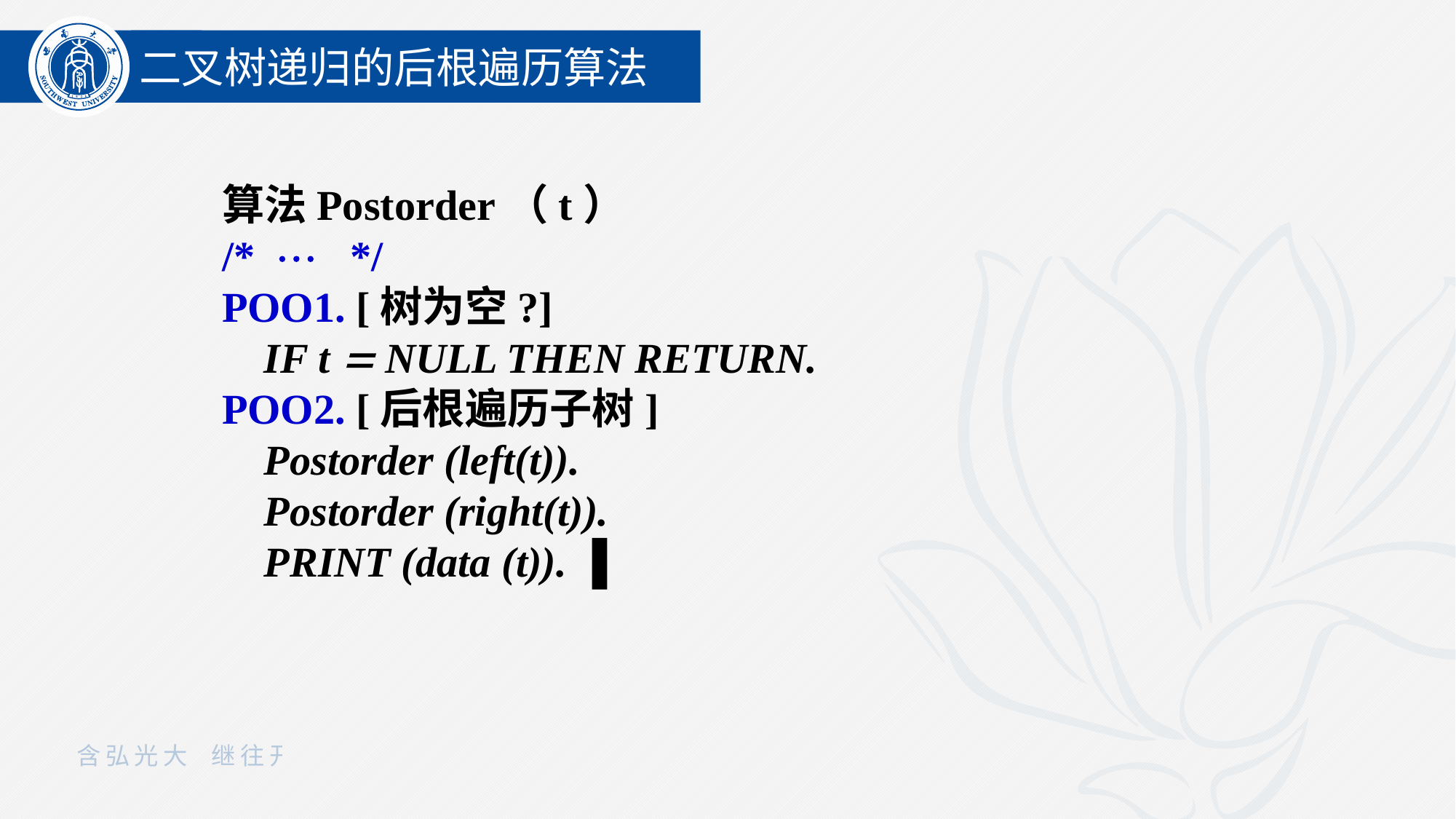

二叉树递归的后根遍历算法
算法Postorder（t）
/*  …   */
POO1. [树为空?]
    IF t = NULL THEN RETURN.
POO2. [后根遍历子树]
    Postorder (left(t)).
    Postorder (right(t)).
    PRINT (data (t)). ▐